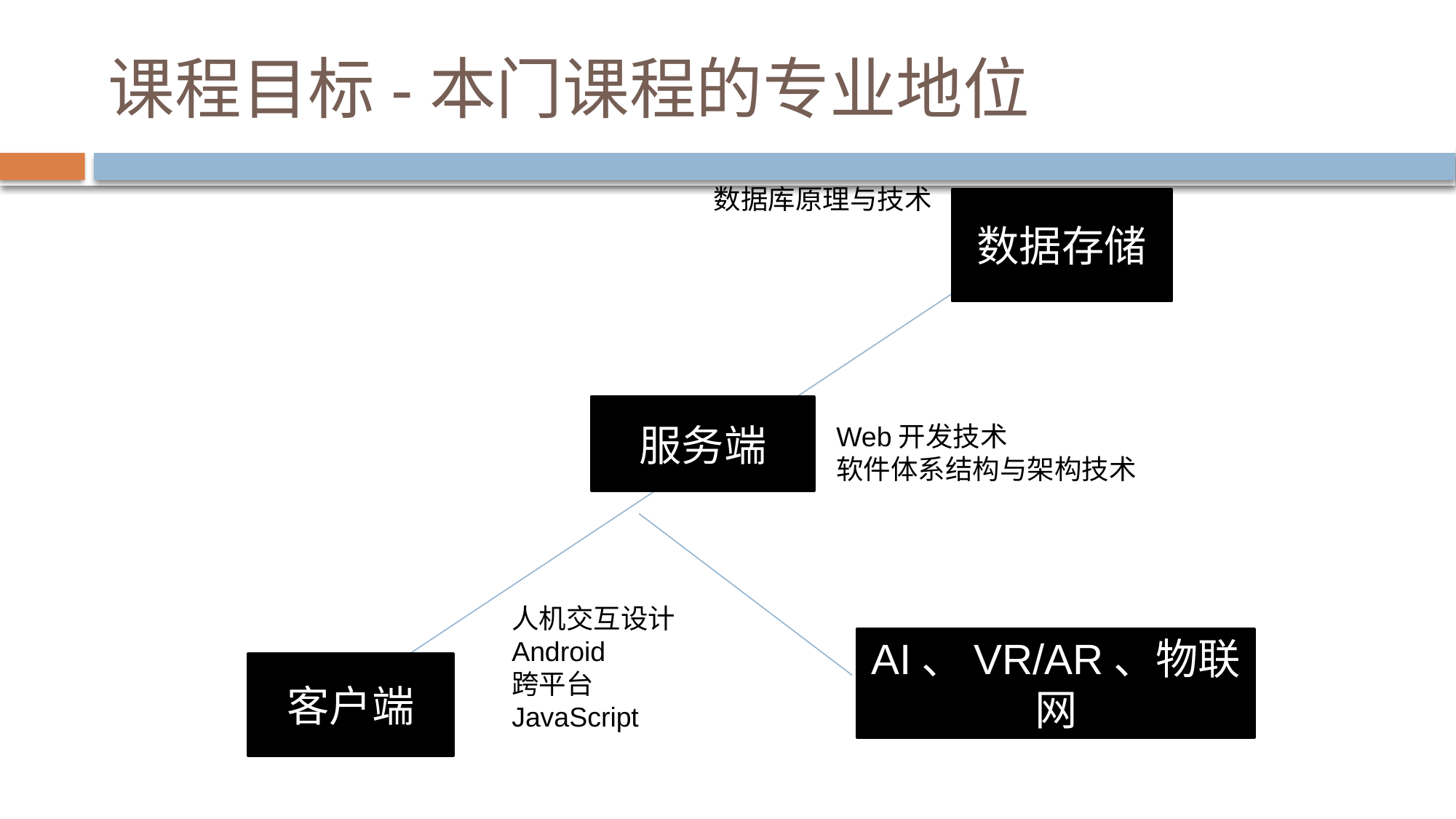

# 课程目标-本门课程的专业地位
数据库原理与技术
数据存储
服务端
Web开发技术
软件体系结构与架构技术
人机交互设计
Android
跨平台
JavaScript
AI、VR/AR、物联网
客户端